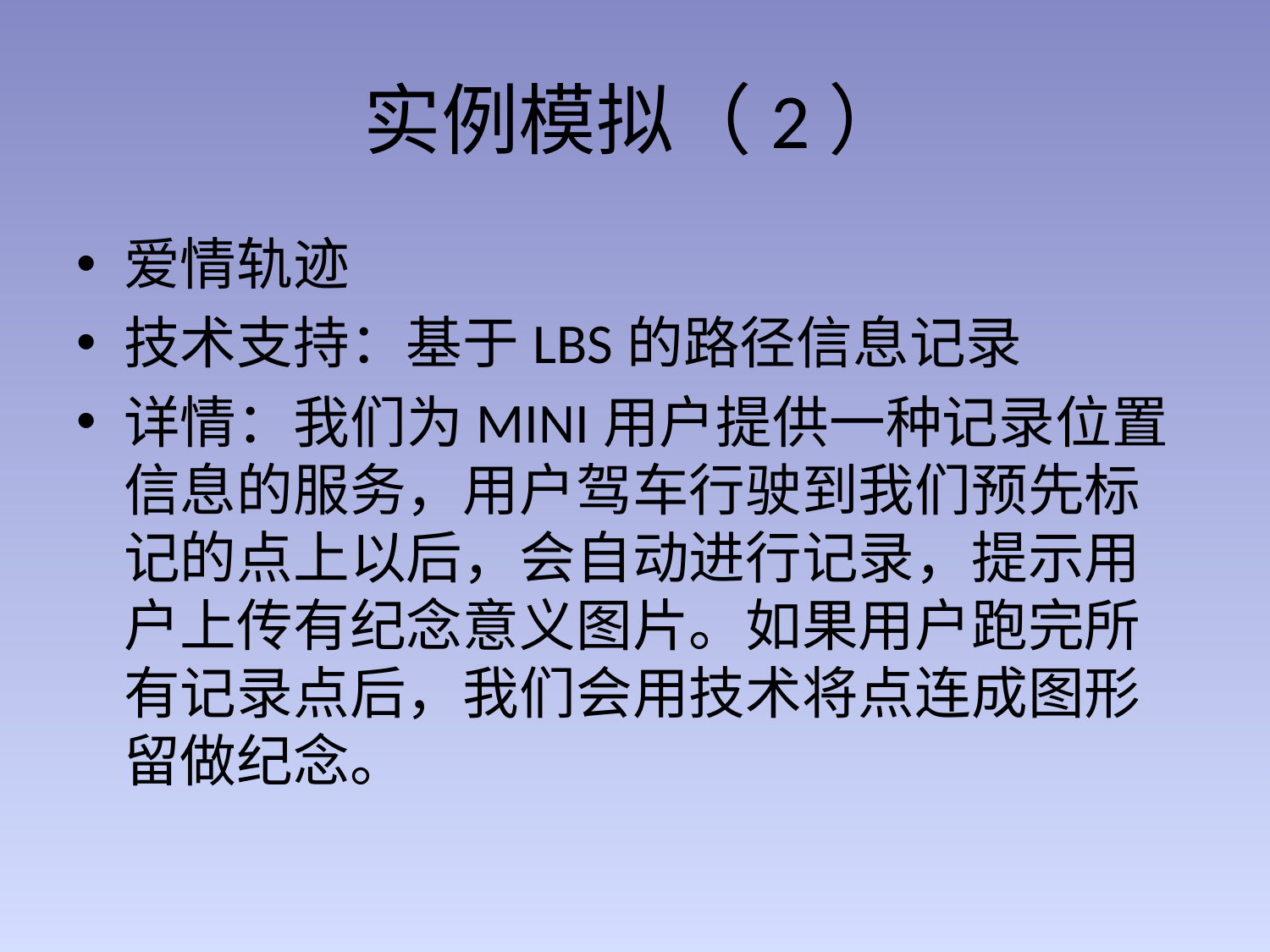

# 实例模拟（2）
爱情轨迹
技术支持：基于LBS的路径信息记录
详情：我们为MINI用户提供一种记录位置信息的服务，用户驾车行驶到我们预先标记的点上以后，会自动进行记录，提示用户上传有纪念意义图片。如果用户跑完所有记录点后，我们会用技术将点连成图形留做纪念。